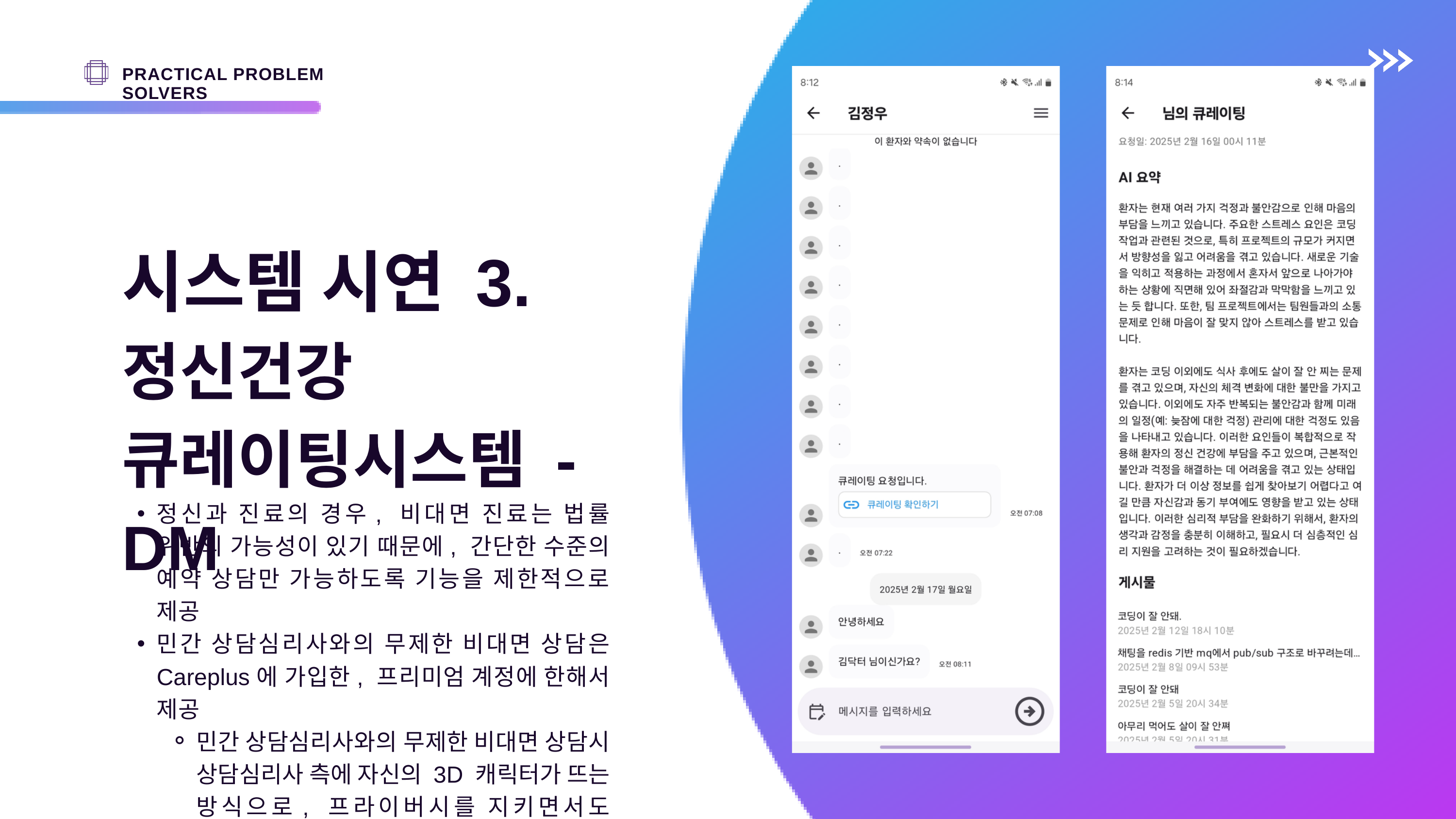

PRACTICAL PROBLEM SOLVERS

시스템 시연 3.
정신건강 큐레이팅시스템 - DM
정신과 진료의 경우, 비대면 진료는 법률 위반의 가능성이 있기 때문에, 간단한 수준의 예약 상담만 가능하도록 기능을 제한적으로 제공
민간 상담심리사와의 무제한 비대면 상담은 Careplus에 가입한, 프리미엄 계정에 한해서 제공
민간 상담심리사와의 무제한 비대면 상담시 상담심리사 측에 자신의 3D 캐릭터가 뜨는 방식으로, 프라이버시를 지키면서도 비언어적 소통이 최대한 가능하도록 할 예정임